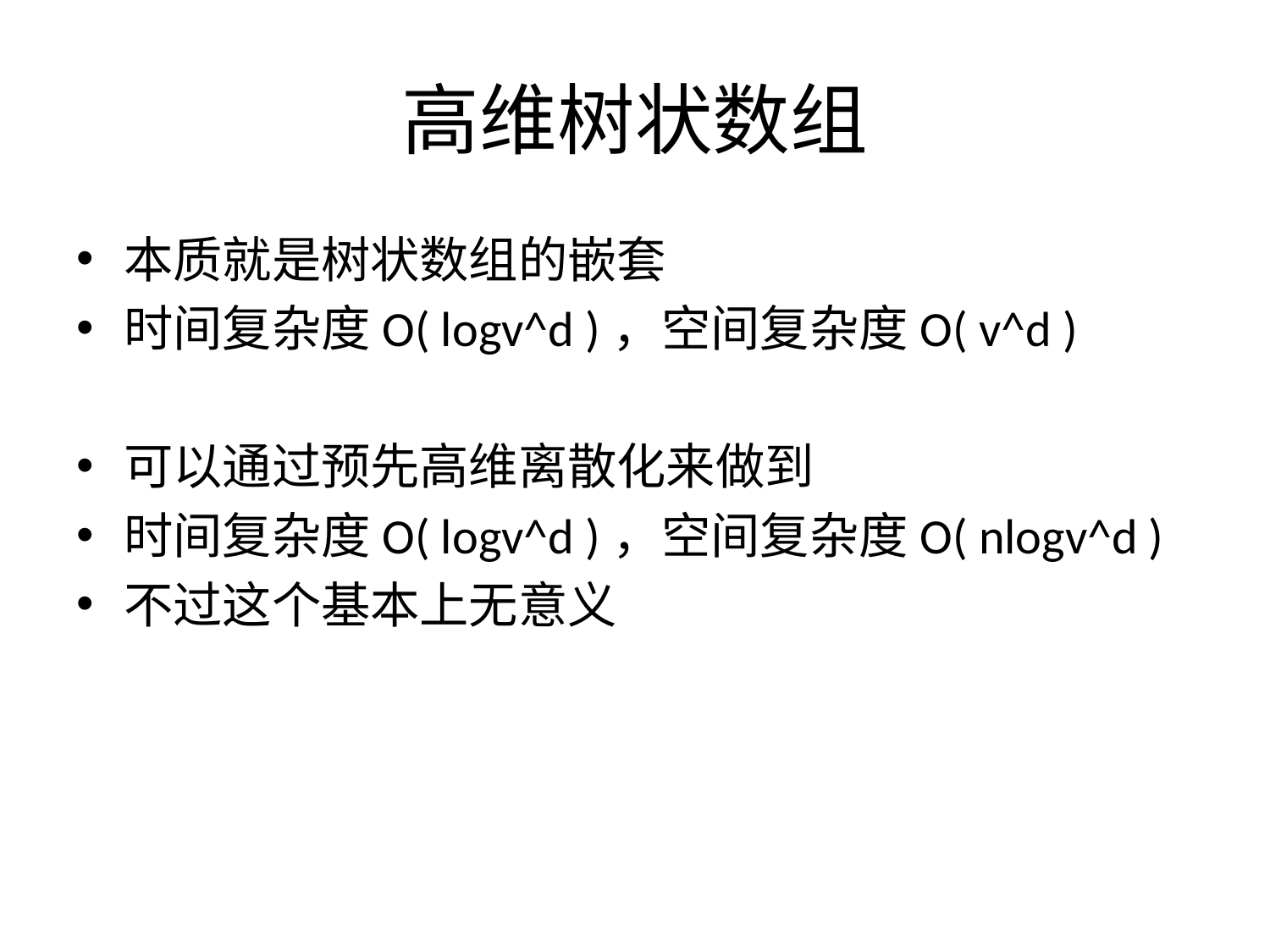

# 高维树状数组
本质就是树状数组的嵌套
时间复杂度O( logv^d )，空间复杂度O( v^d )

可以通过预先高维离散化来做到
时间复杂度O( logv^d )，空间复杂度O( nlogv^d )
不过这个基本上无意义